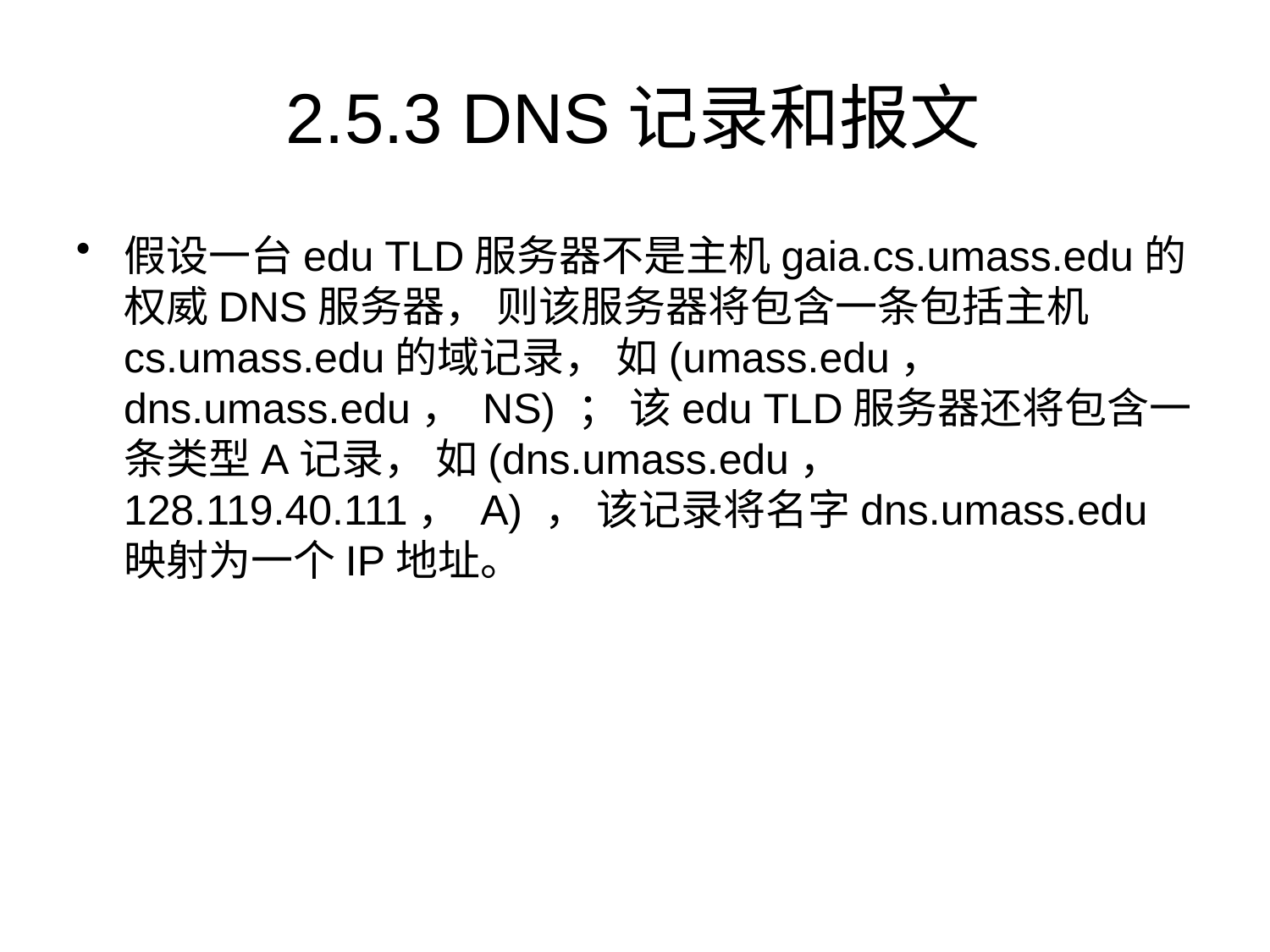

# 2.5.3 DNS记录和报文
假设一台edu TLD服务器不是主机gaia.cs.umass.edu的权威DNS服务器， 则该服务器将包含一条包括主机cs.umass.edu的域记录， 如(umass.edu， dns.umass.edu， NS) ； 该edu TLD服务器还将包含一条类型A记录， 如(dns.umass.edu， 128.119.40.111， A) ， 该记录将名字dns.umass.edu映射为一个IP地址。